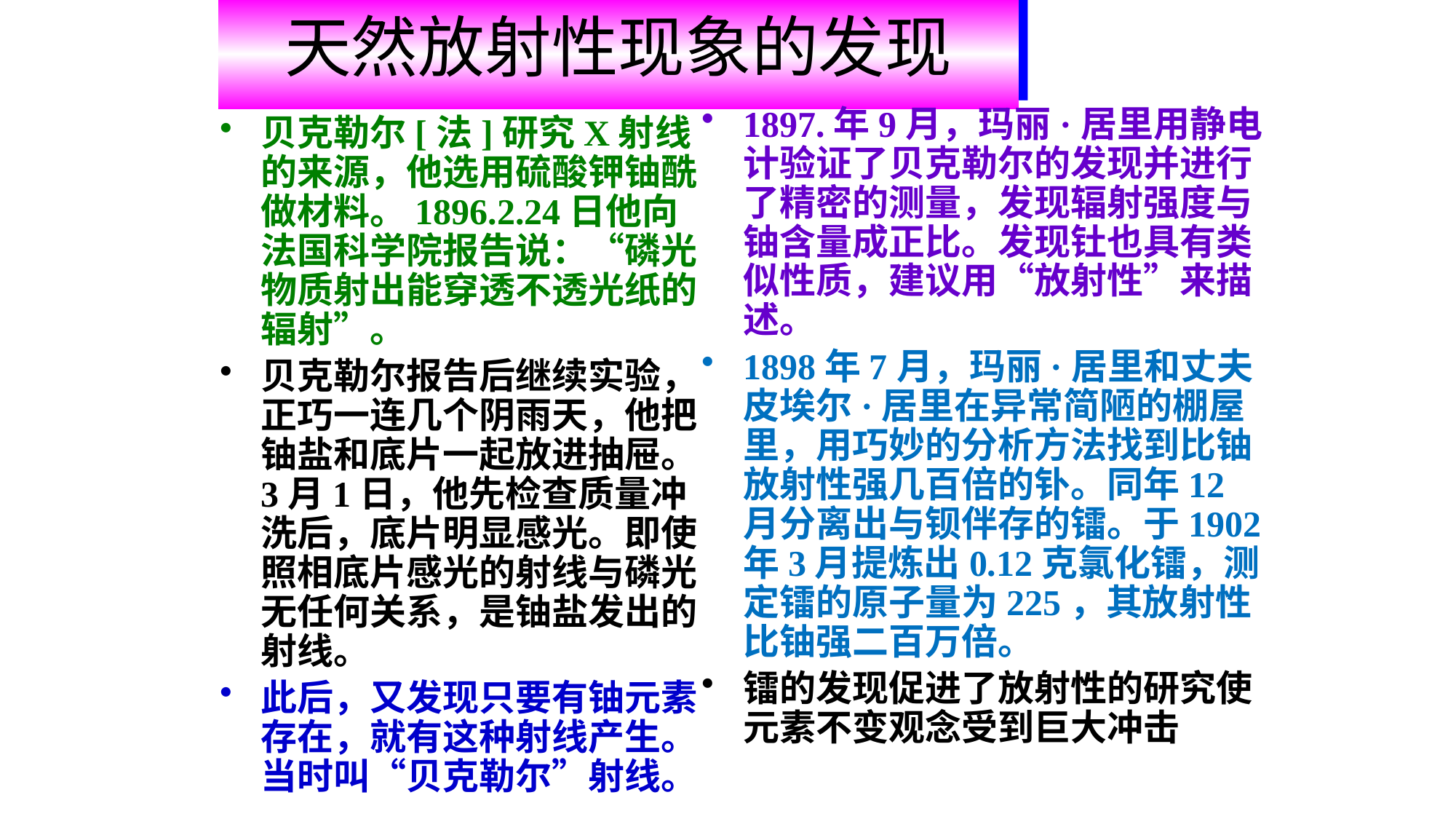

天然放射性现象的发现
1897.年9月，玛丽·居里用静电计验证了贝克勒尔的发现并进行了精密的测量，发现辐射强度与铀含量成正比。发现钍也具有类似性质，建议用“放射性”来描述。
1898年7月，玛丽·居里和丈夫皮埃尔·居里在异常简陋的棚屋里，用巧妙的分析方法找到比铀放射性强几百倍的钋。同年12月分离出与钡伴存的镭。于1902年3月提炼出0.12克氯化镭，测定镭的原子量为225，其放射性比铀强二百万倍。
镭的发现促进了放射性的研究使元素不变观念受到巨大冲击
贝克勒尔[法]研究X射线的来源，他选用硫酸钾铀酰做材料。1896.2.24日他向法国科学院报告说：“磷光物质射出能穿透不透光纸的辐射”。
贝克勒尔报告后继续实验，正巧一连几个阴雨天，他把铀盐和底片一起放进抽屉。3月1日，他先检查质量冲洗后，底片明显感光。即使照相底片感光的射线与磷光无任何关系，是铀盐发出的射线。
此后，又发现只要有铀元素存在，就有这种射线产生。当时叫“贝克勒尔”射线。